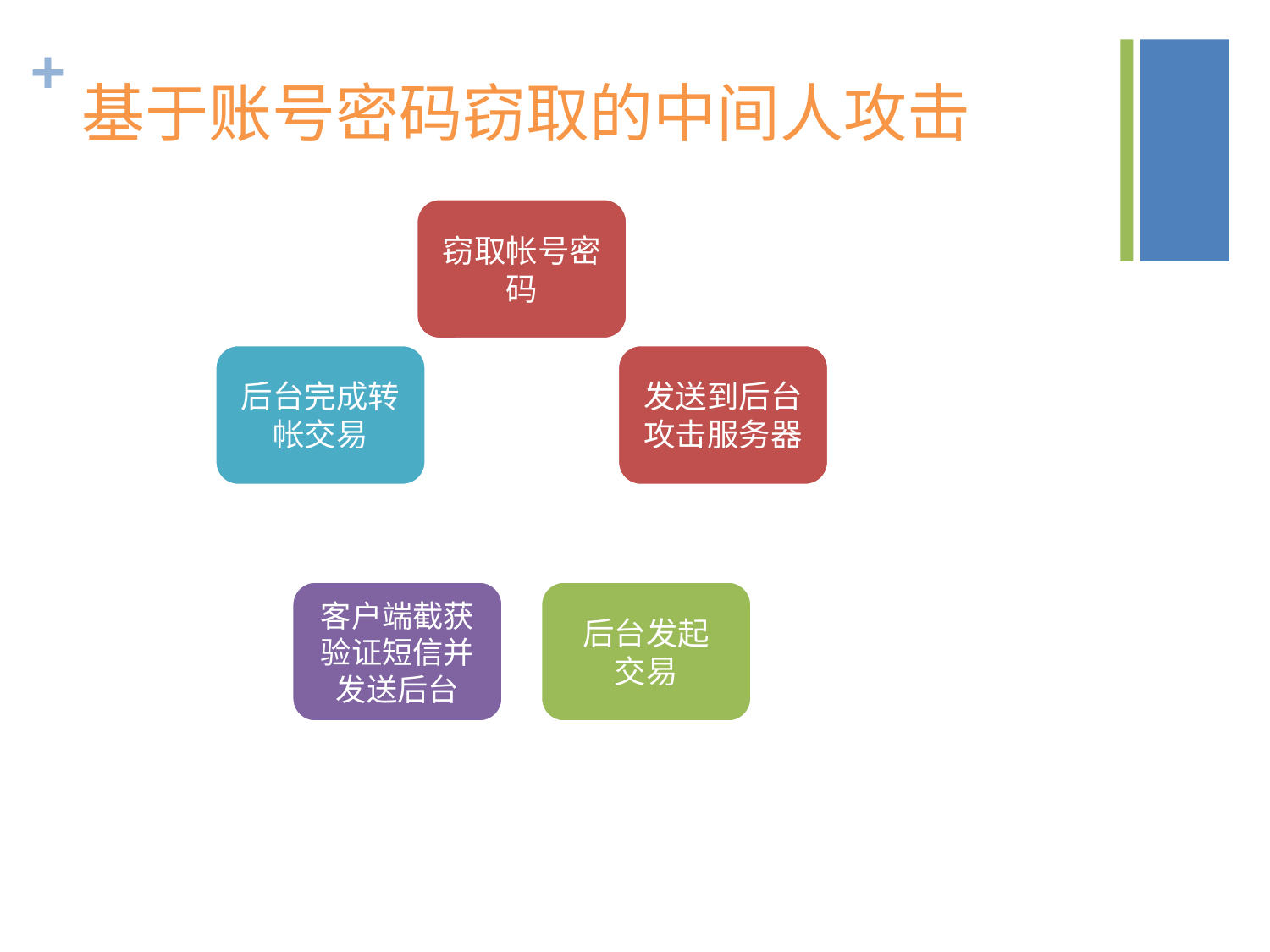

# 基于账号密码窃取的中间人攻击
窃取帐号密码
发送到后台
攻击服务器
后台发起
交易
客户端截获
验证短信并发送后台
后台完成转帐交易